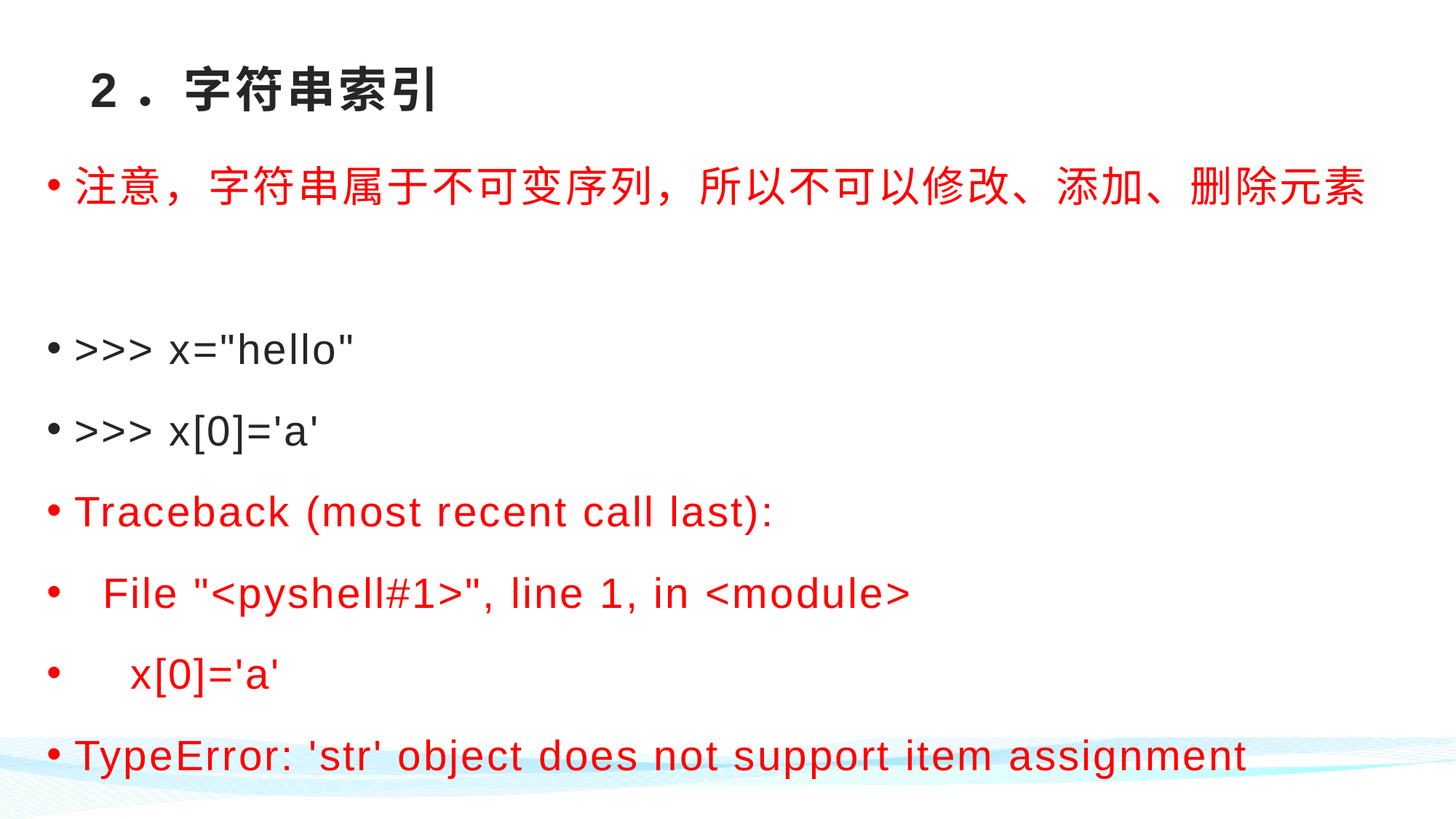

# 2．字符串索引
注意，字符串属于不可变序列，所以不可以修改、添加、删除元素

>>> x="hello"
>>> x[0]='a'
Traceback (most recent call last):
  File "<pyshell#1>", line 1, in <module>
    x[0]='a'
TypeError: 'str' object does not support item assignment